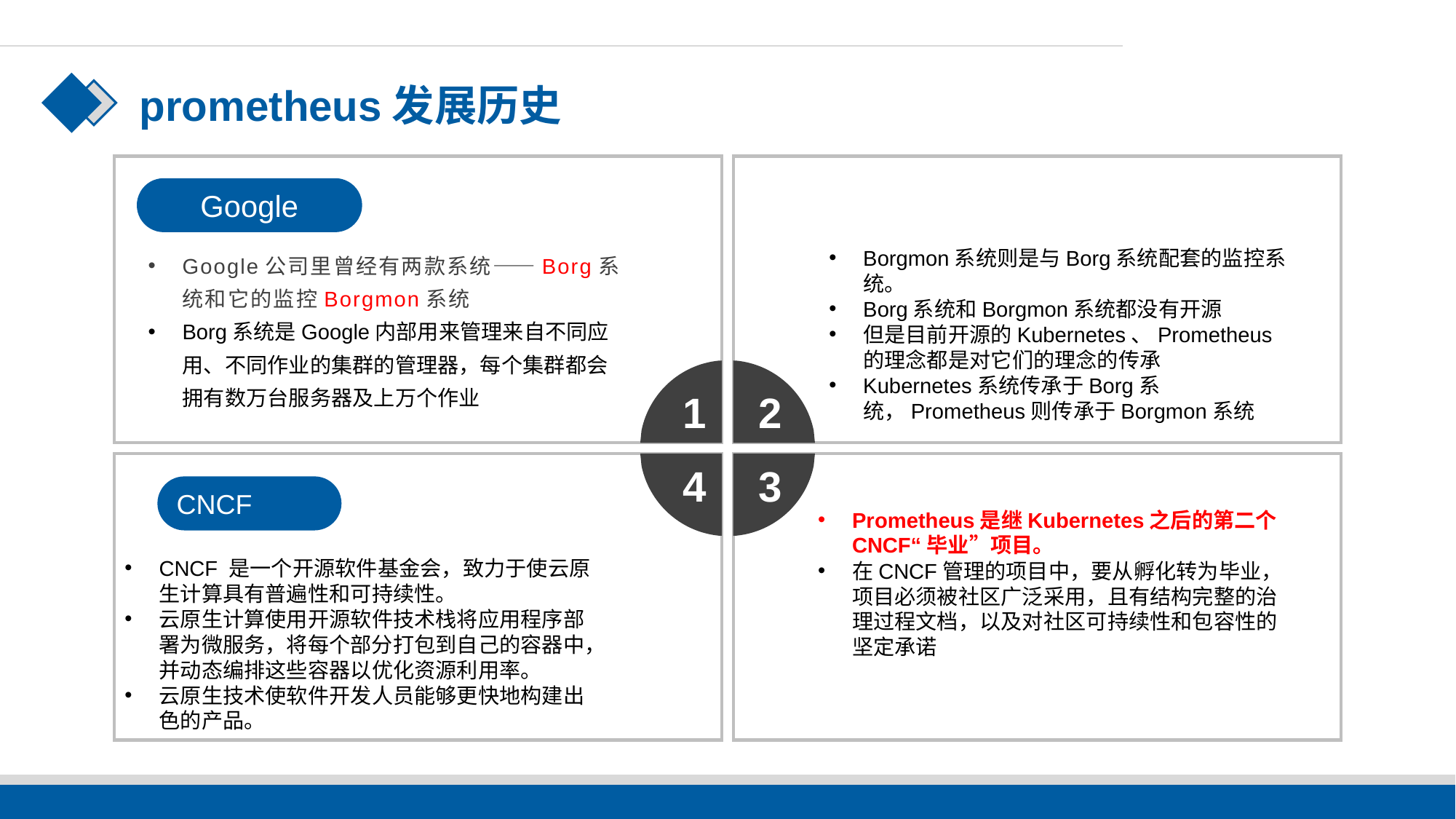

prometheus发展历史

Google
Borgmon系统则是与Borg系统配套的监控系统。
Borg系统和Borgmon系统都没有开源
但是目前开源的Kubernetes、Prometheus的理念都是对它们的理念的传承
Kubernetes系统传承于Borg系统，Prometheus则传承于Borgmon系统
Google公司里曾经有两款系统——Borg系统和它的监控Borgmon系统
Borg系统是Google内部用来管理来自不同应用、不同作业的集群的管理器，每个集群都会拥有数万台服务器及上万个作业

1
2

4
3
CNCF
Prometheus是继Kubernetes之后的第二个CNCF“毕业”项目。
在CNCF管理的项目中，要从孵化转为毕业，项目必须被社区广泛采用，且有结构完整的治理过程文档，以及对社区可持续性和包容性的坚定承诺
CNCF 是一个开源软件基金会，致力于使云原生计算具有普遍性和可持续性。
云原生计算使用开源软件技术栈将应用程序部署为微服务，将每个部分打包到自己的容器中，并动态编排这些容器以优化资源利用率。
云原生技术使软件开发人员能够更快地构建出色的产品。